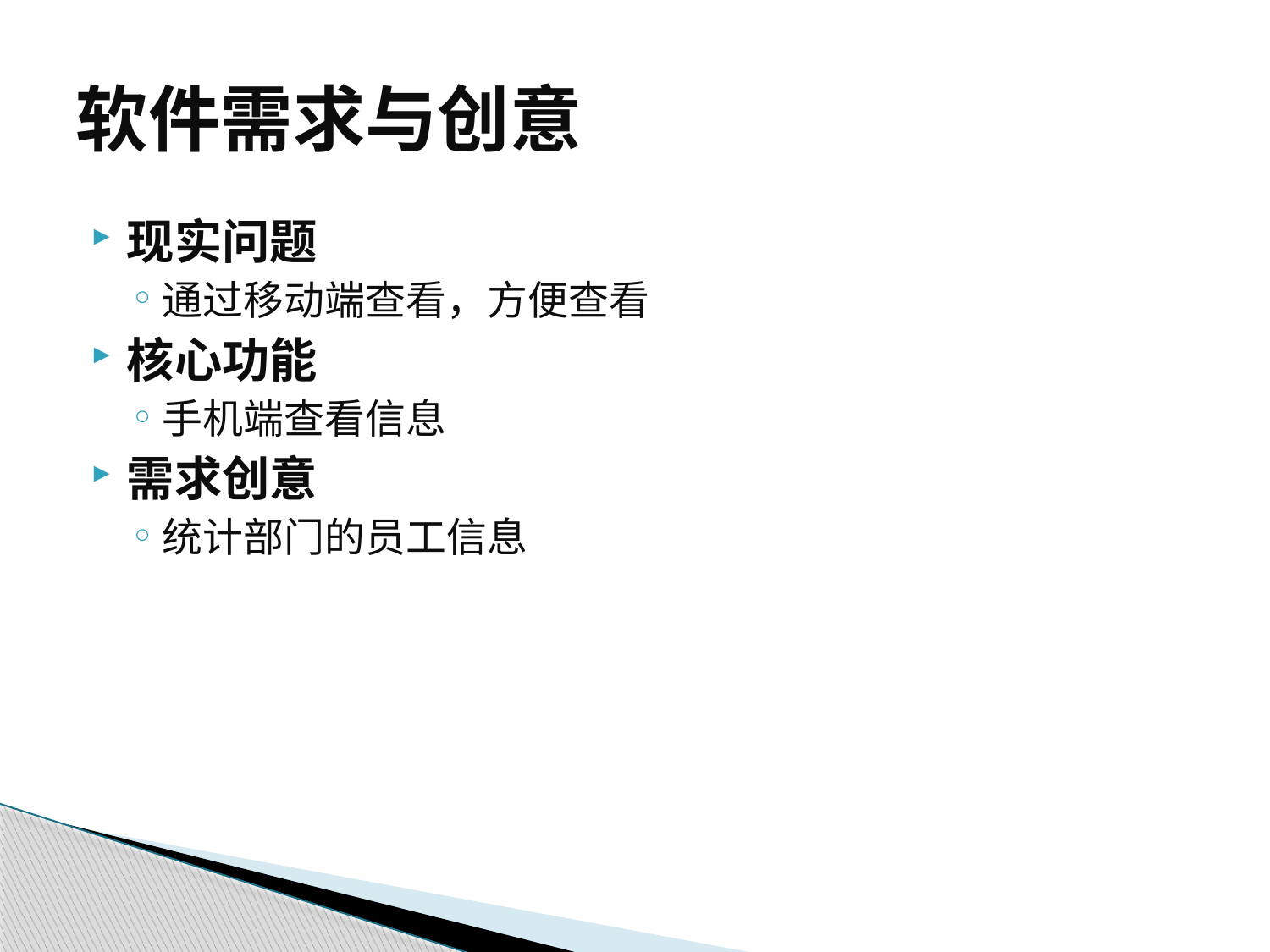

# 软件需求与创意
现实问题
通过移动端查看，方便查看
核心功能
手机端查看信息
需求创意
统计部门的员工信息